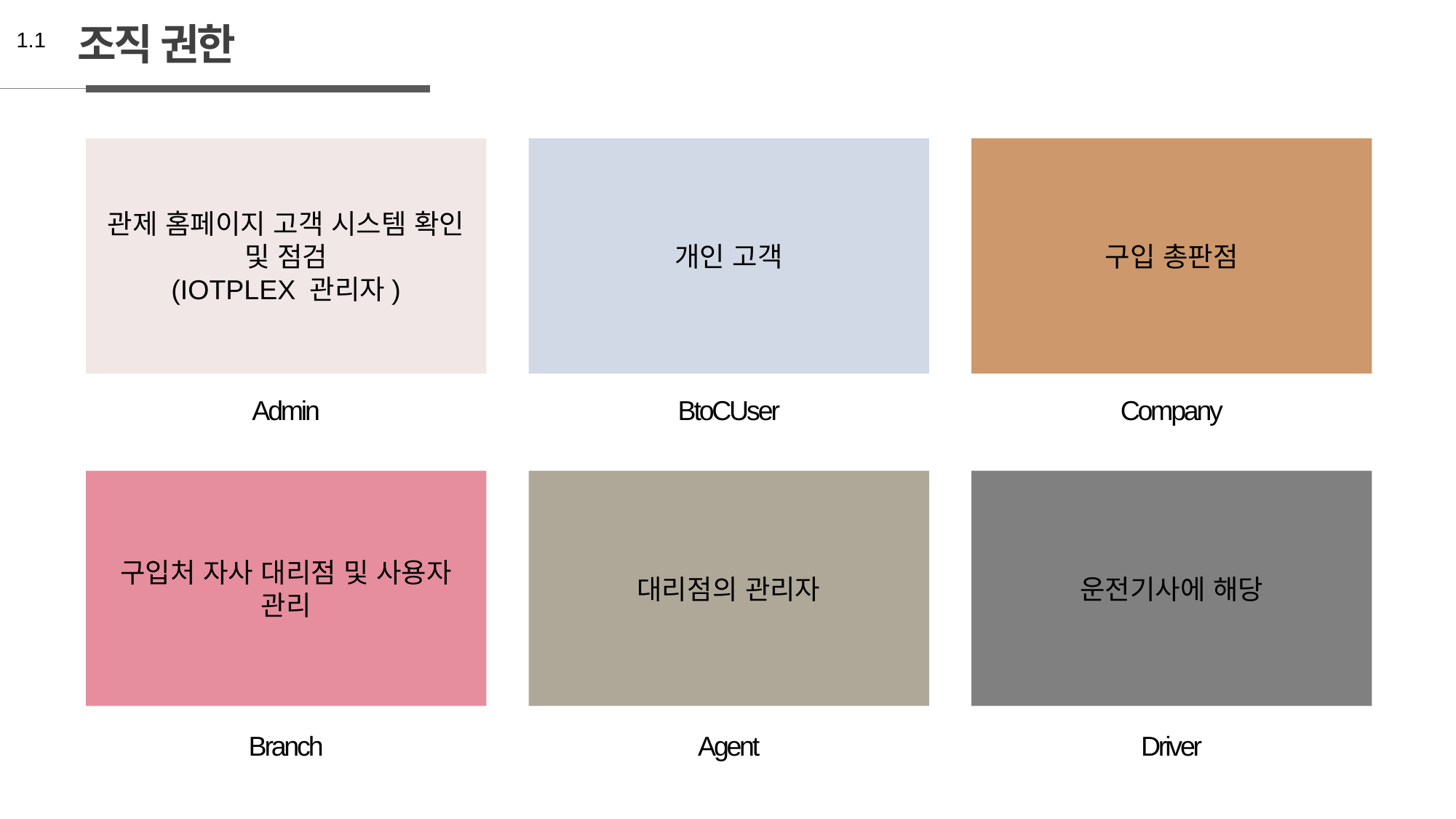

조직 권한
1.1
구입 총판점
개인 고객
관제 홈페이지 고객 시스템 확인 및 점검
(IOTPLEX 관리자)
Admin
BtoCUser
Company
운전기사에 해당
대리점의 관리자
구입처 자사 대리점 및 사용자 관리
Branch
Agent
Driver